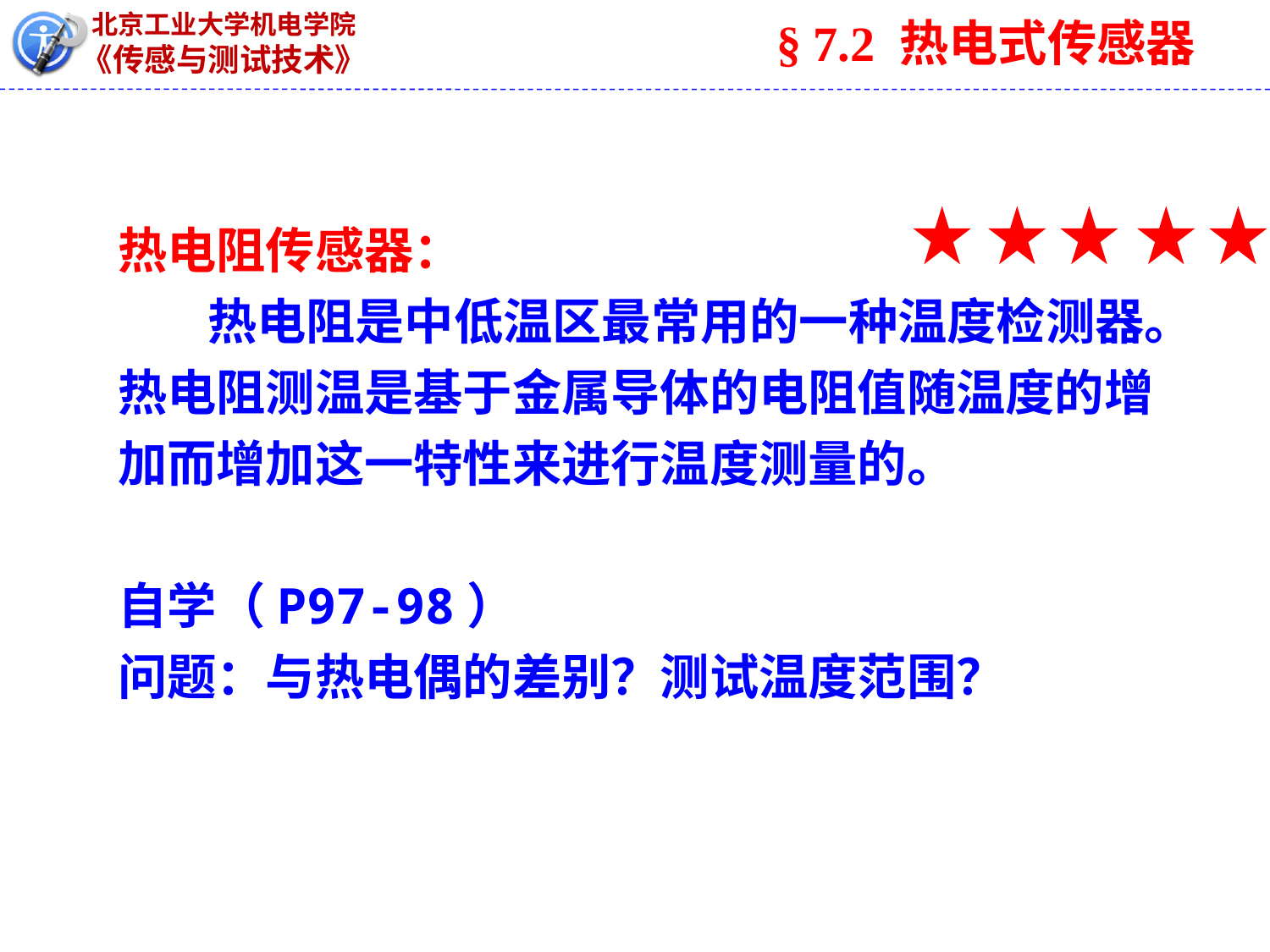

§ 7.2 热电式传感器

# 热电阻传感器： 热电阻是中低温区最常用的一种温度检测器。热电阻测温是基于金属导体的电阻值随温度的增加而增加这一特性来进行温度测量的。 自学（P97-98） 问题：与热电偶的差别？测试温度范围？